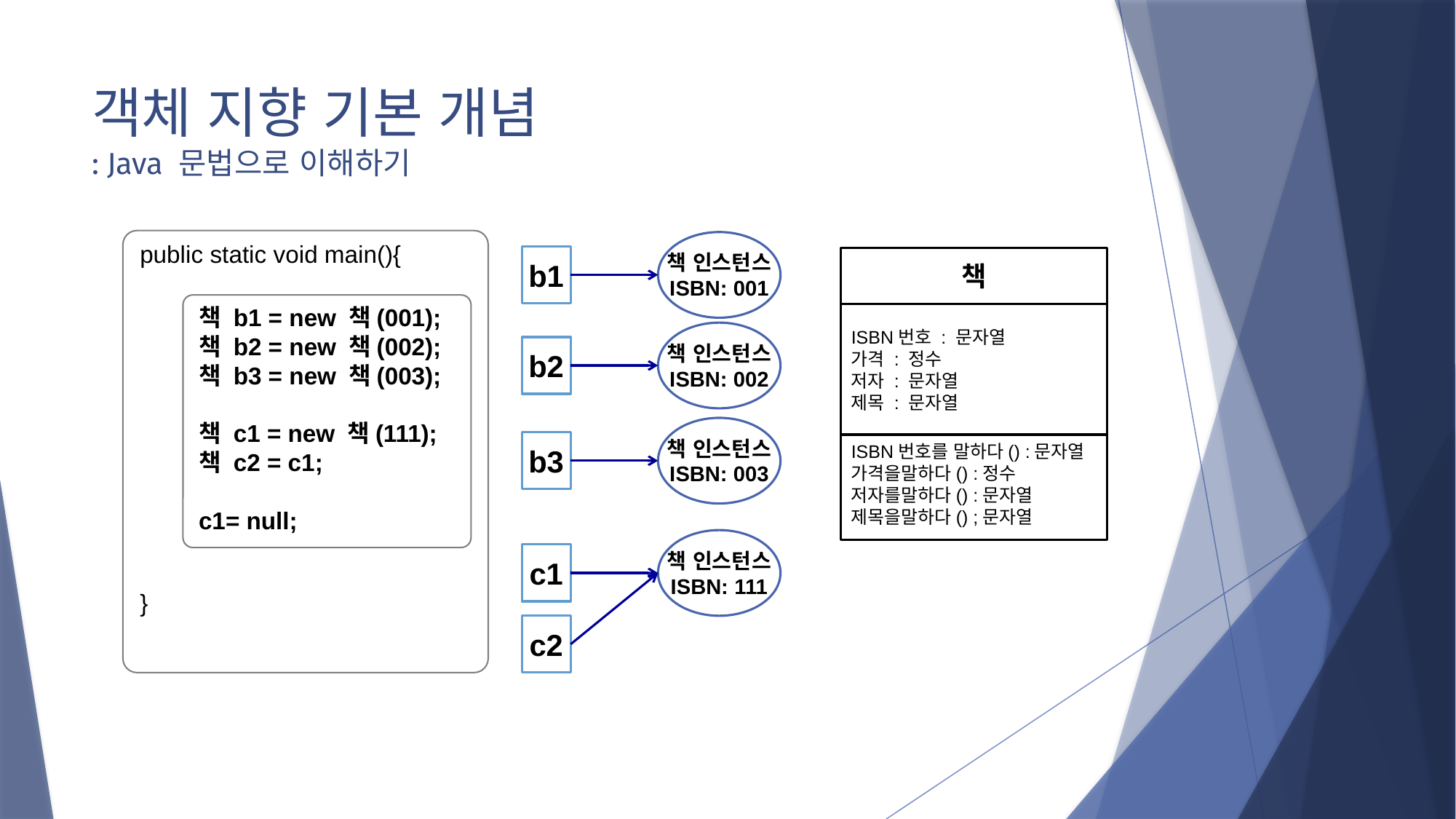

# 객체 지향 기본 개념 : Java 문법으로 이해하기
public static void main(){

}
책 인스턴스
ISBN: 001
b1
책
ISBN번호 : 문자열
가격 : 정수
저자 : 문자열
제목 : 문자열
ISBN번호를 말하다() :문자열
가격을말하다() :정수
저자를말하다() :문자열
제목을말하다() ;문자열
책 b1 = new 책(001);
책 b2 = new 책(002);
책 b3 = new 책(003);

책 c1 = new 책(111);
책 c2 = c1;

c1= null;
책 인스턴스
ISBN: 002
b2
책 인스턴스
ISBN: 003
b3
책 인스턴스
ISBN: 111
c1
c2